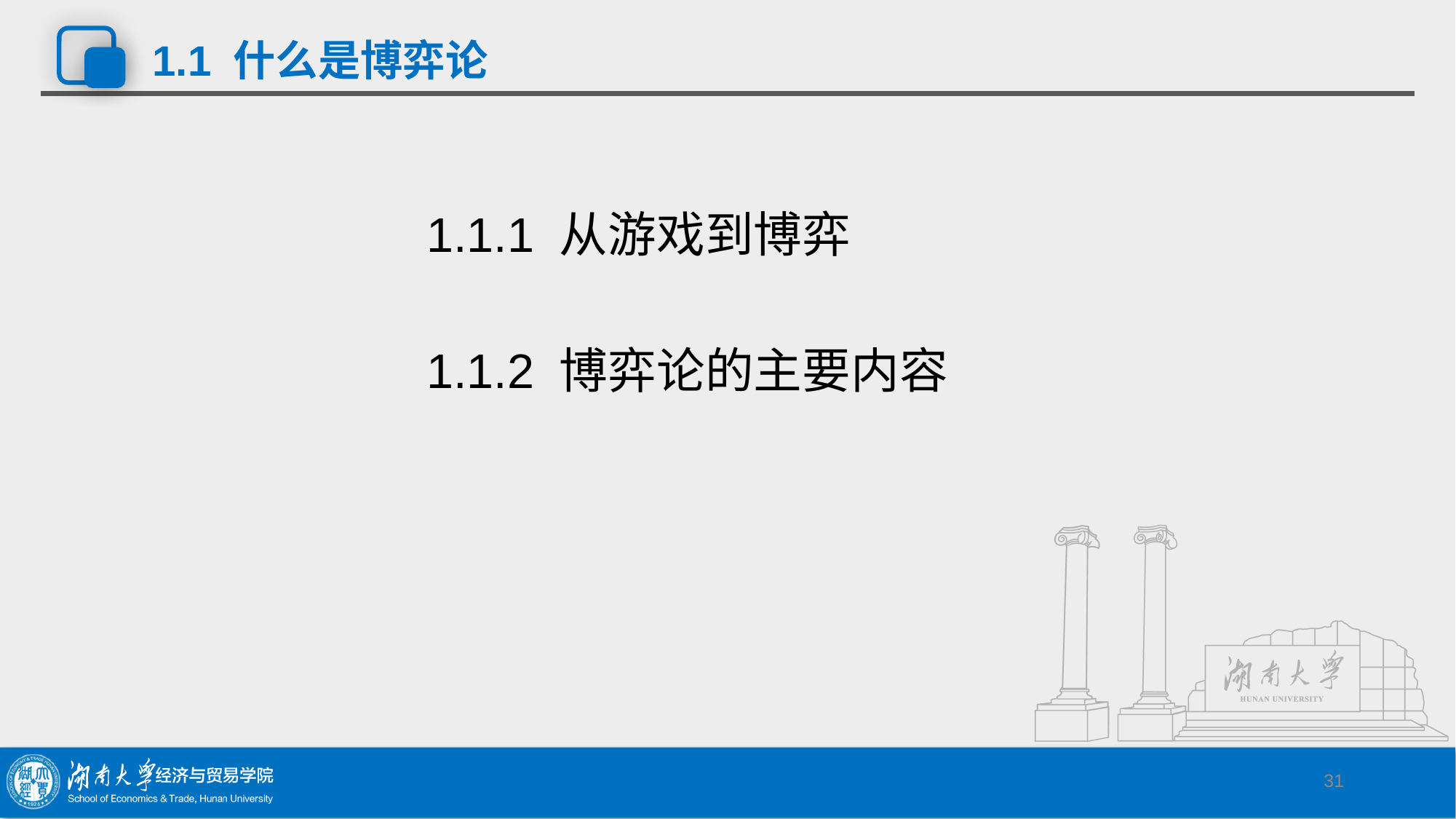

# 1.1 什么是博弈论
1.1.1 从游戏到博弈

1.1.2 博弈论的主要内容